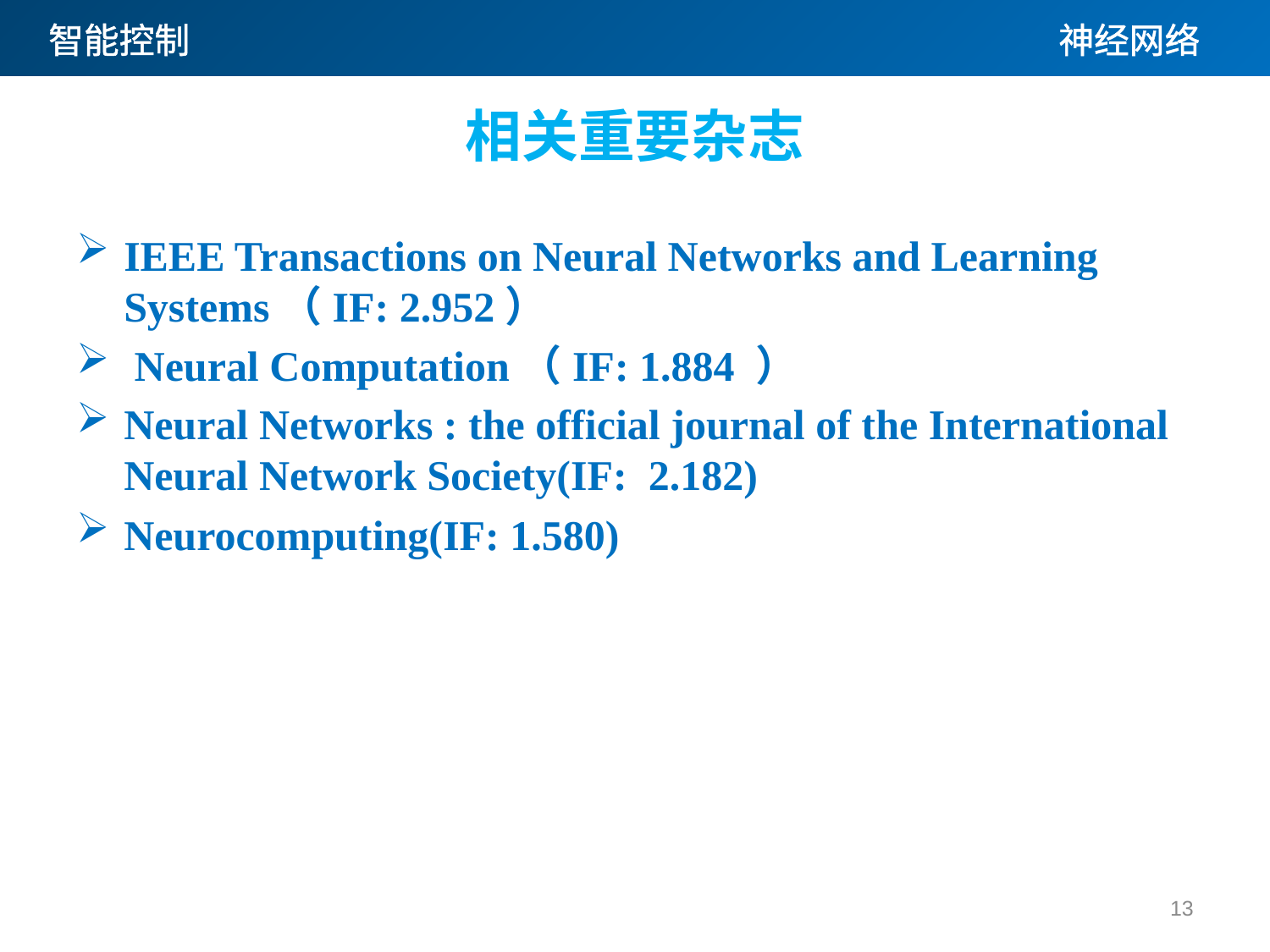

相关重要杂志
IEEE Transactions on Neural Networks and Learning Systems（IF: 2.952）
 Neural Computation（IF: 1.884 ）
Neural Networks : the official journal of the International Neural Network Society(IF:  2.182)
Neurocomputing(IF: 1.580)
13